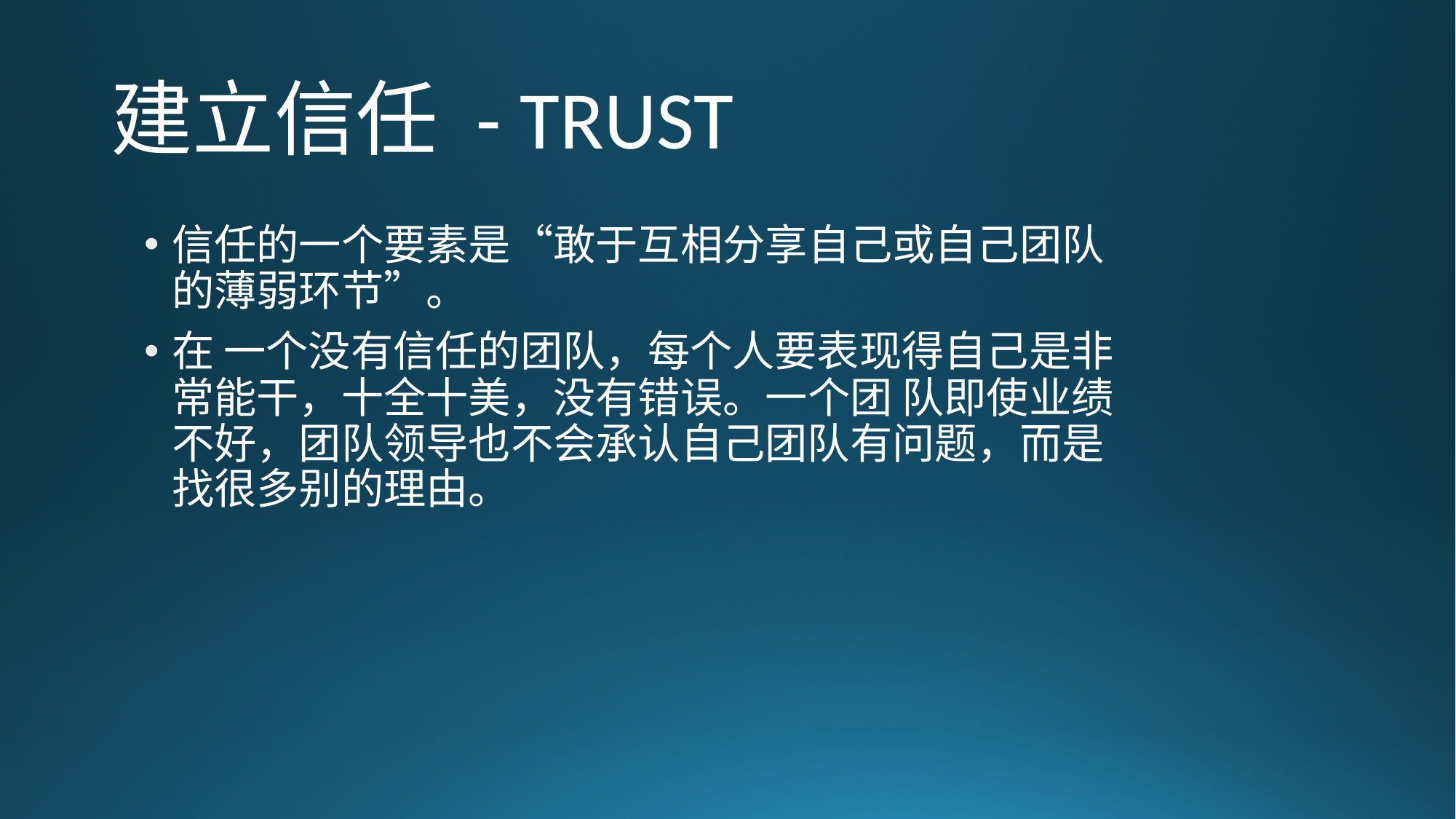

# 建立信任 - TRUST
信任的一个要素是“敢于互相分享自己或自己团队的薄弱环节”。
在 一个没有信任的团队，每个人要表现得自己是非常能干，十全十美，没有错误。一个团 队即使业绩不好，团队领导也不会承认自己团队有问题，而是找很多别的理由。